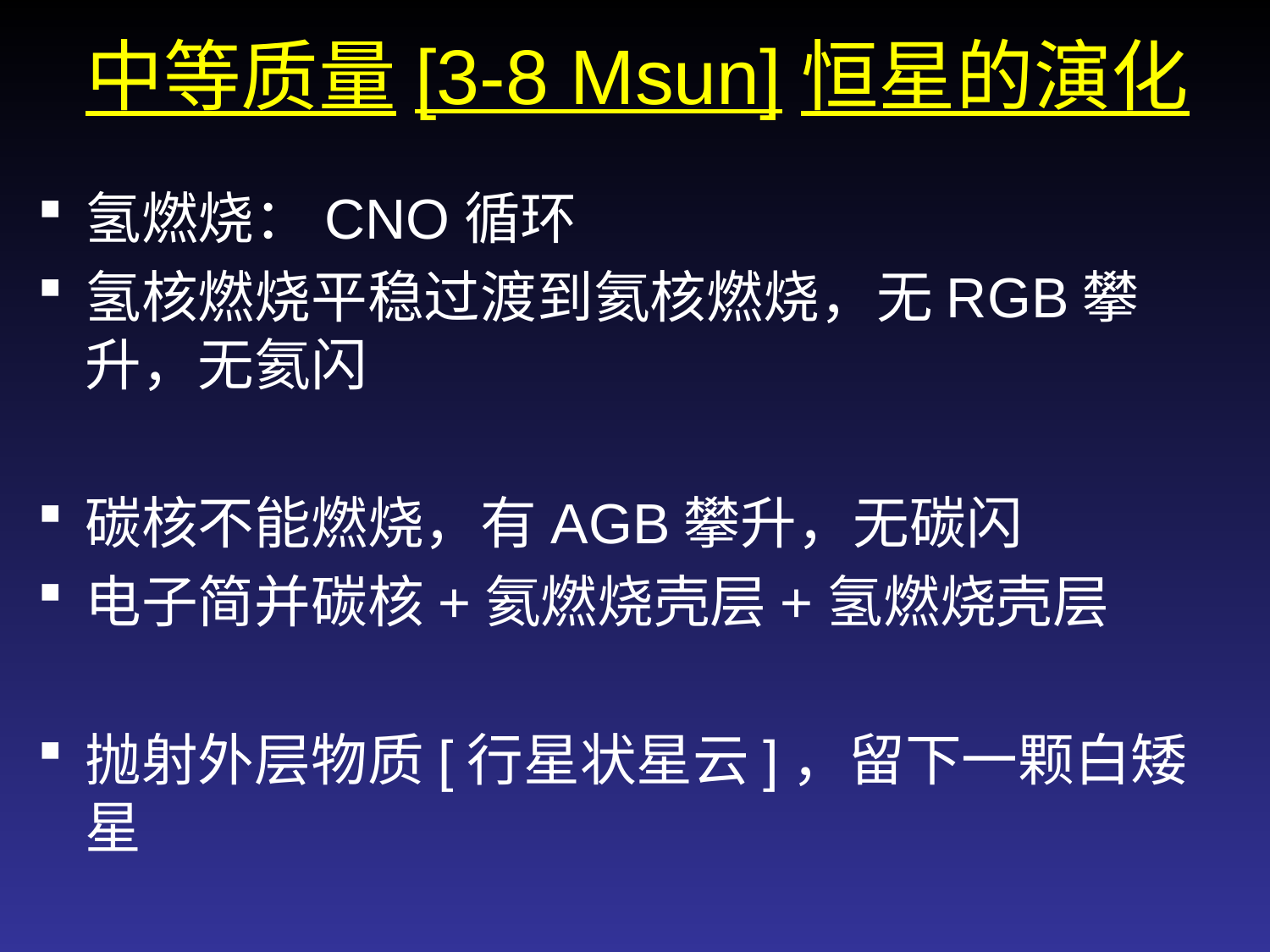

中等质量[3-8 Msun]恒星的演化
氢燃烧：CNO循环
氢核燃烧平稳过渡到氦核燃烧，无RGB攀升，无氦闪

碳核不能燃烧，有AGB攀升，无碳闪
电子简并碳核+氦燃烧壳层+氢燃烧壳层

抛射外层物质[行星状星云]，留下一颗白矮星